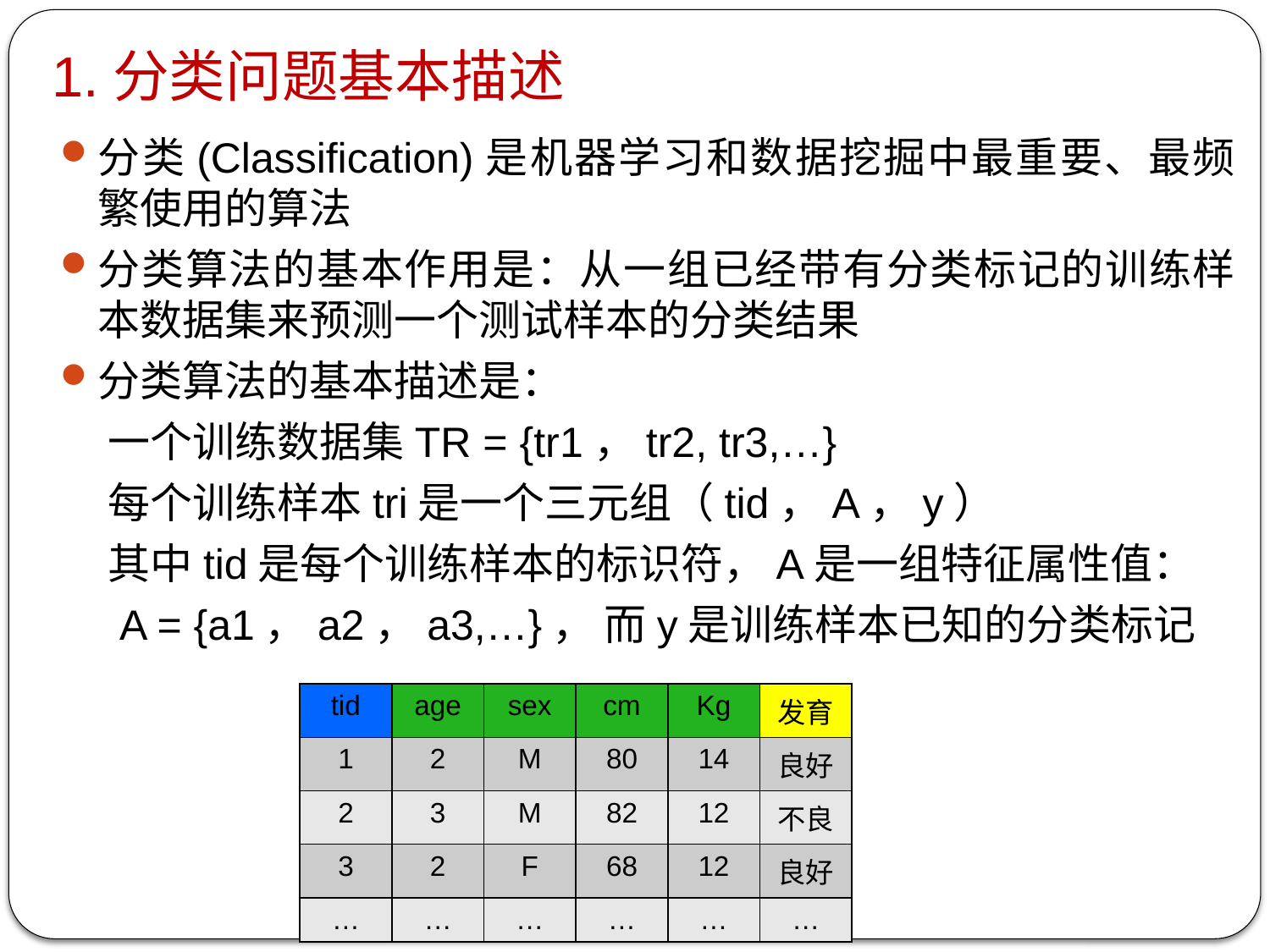

1.分类问题基本描述
分类(Classification)是机器学习和数据挖掘中最重要、最频繁使用的算法
分类算法的基本作用是：从一组已经带有分类标记的训练样本数据集来预测一个测试样本的分类结果
分类算法的基本描述是：
    一个训练数据集TR = {tr1，tr2, tr3,…}
    每个训练样本tri是一个三元组（tid，A，y）
    其中tid是每个训练样本的标识符，A是一组特征属性值：
     A = {a1，a2，a3,…}， 而y是训练样本已知的分类标记

| tid | age | sex | cm | Kg | 发育 |
| --- | --- | --- | --- | --- | --- |
| 1 | 2 | M | 80 | 14 | 良好 |
| 2 | 3 | M | 82 | 12 | 不良 |
| 3 | 2 | F | 68 | 12 | 良好 |
| … | … | … | … | … | … |